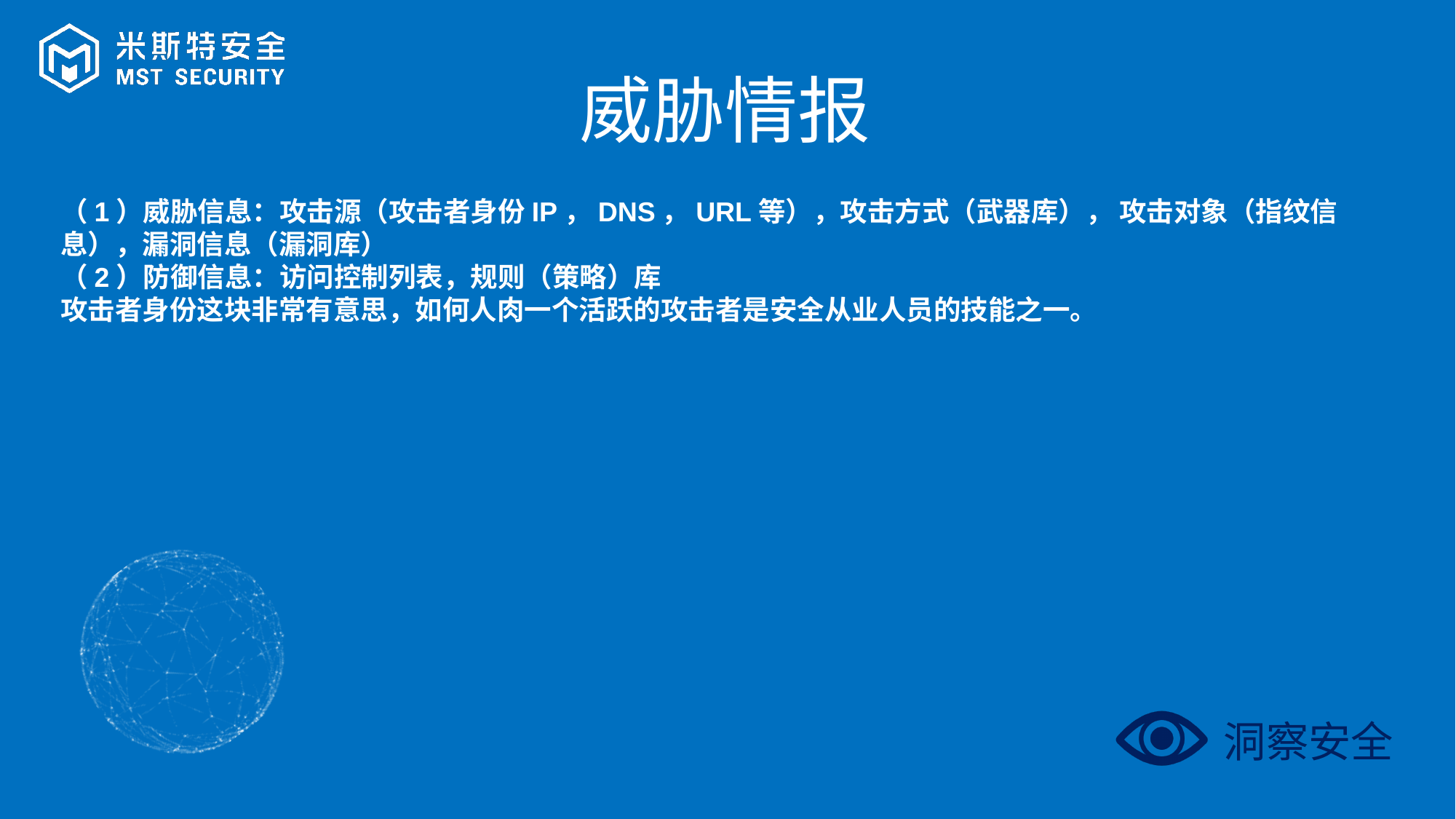

威胁情报
（1）威胁信息：攻击源（攻击者身份IP，DNS，URL等），攻击方式（武器库）， 攻击对象（指纹信息），漏洞信息（漏洞库）
（2）防御信息：访问控制列表，规则（策略）库
攻击者身份这块非常有意思，如何人肉一个活跃的攻击者是安全从业人员的技能之一。